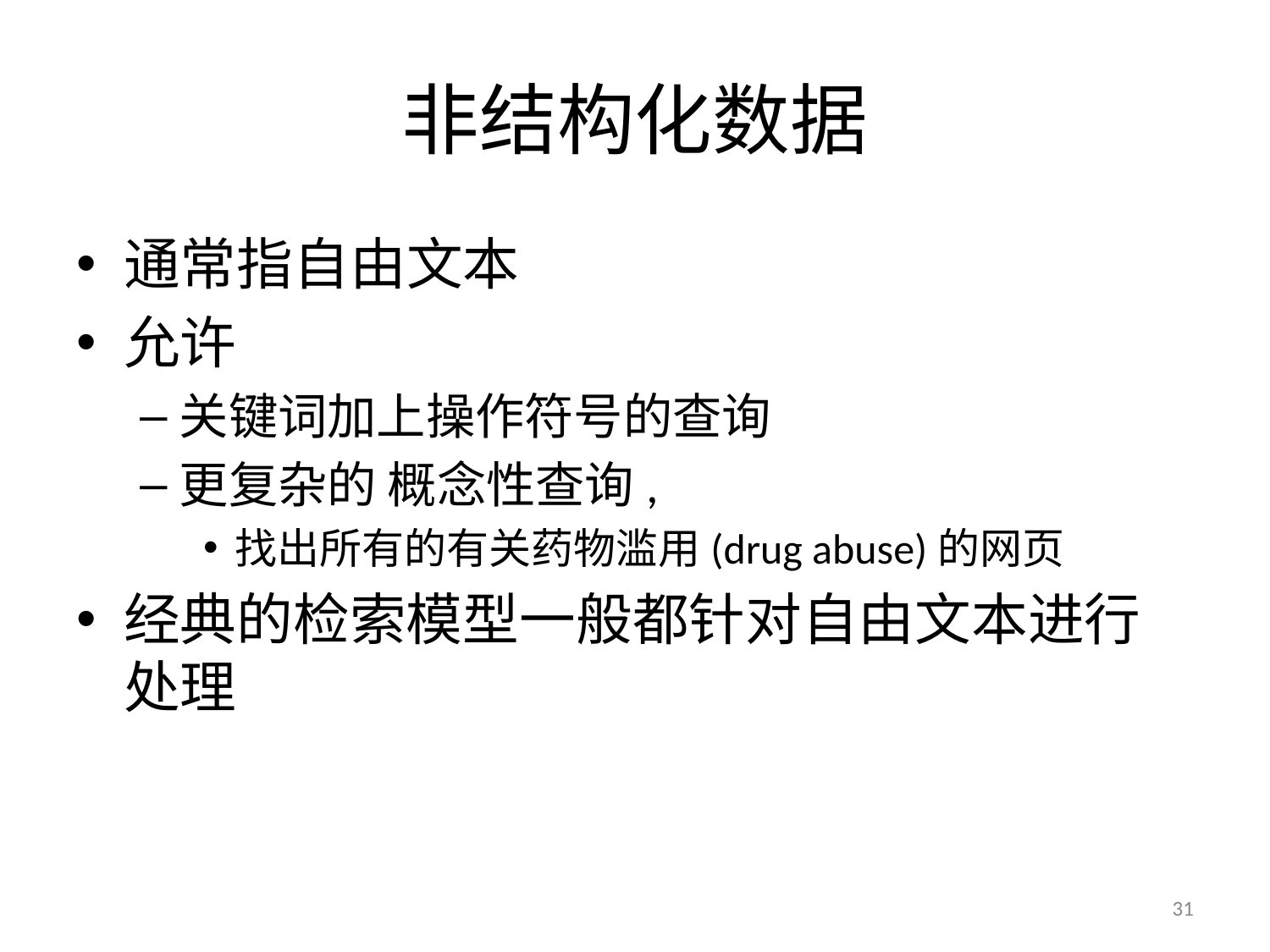

# 非结构化数据
通常指自由文本
允许
关键词加上操作符号的查询
更复杂的 概念性查询,
找出所有的有关药物滥用(drug abuse)的网页
经典的检索模型一般都针对自由文本进行处理

31